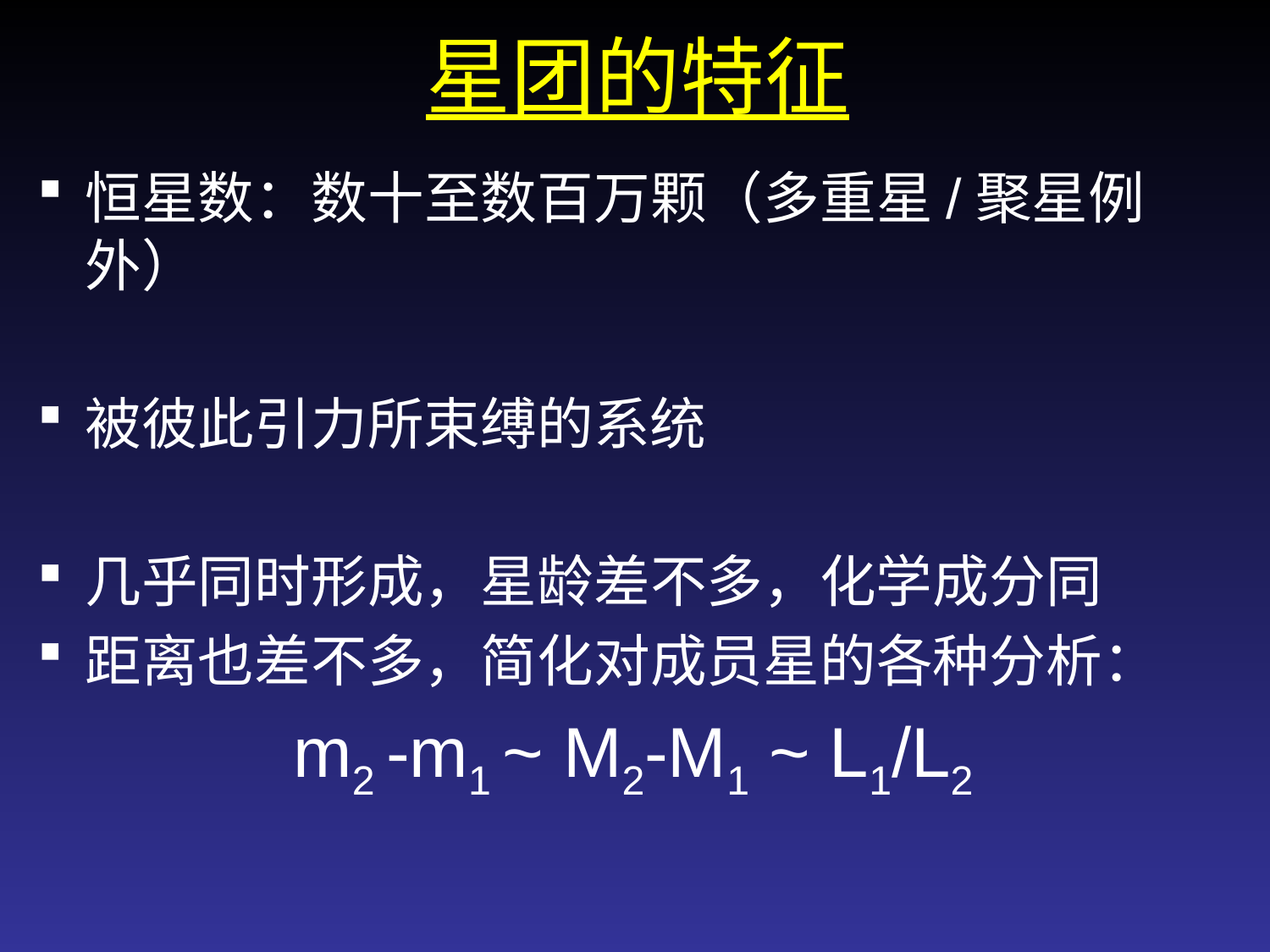

# 星团的特征
恒星数：数十至数百万颗（多重星/聚星例外）

被彼此引力所束缚的系统

几乎同时形成，星龄差不多，化学成分同
距离也差不多，简化对成员星的各种分析：
             m2 -m1 ~ M2-M1 ~ L1/L2